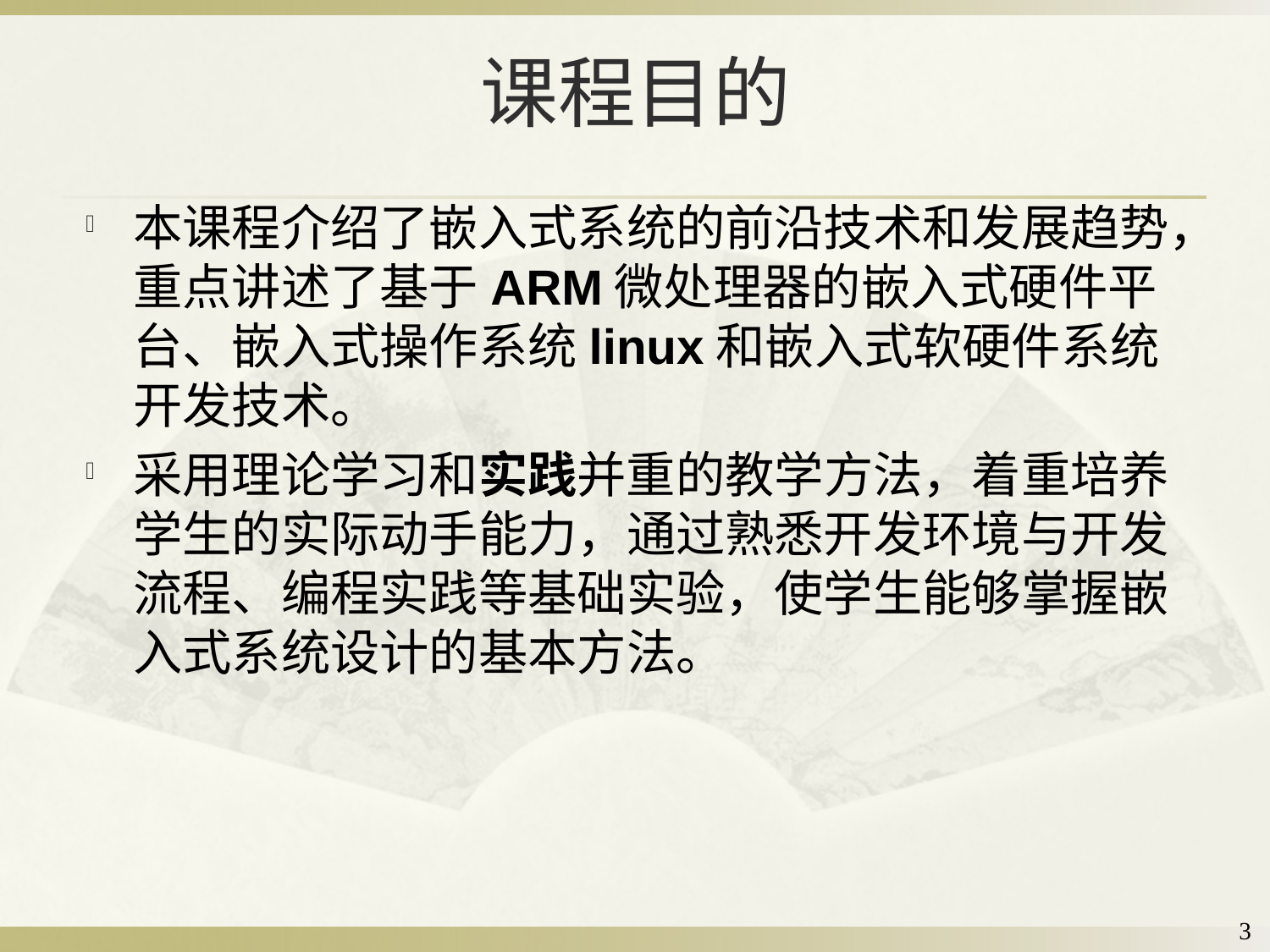

# 课程目的
本课程介绍了嵌入式系统的前沿技术和发展趋势，重点讲述了基于ARM微处理器的嵌入式硬件平台、嵌入式操作系统linux和嵌入式软硬件系统开发技术。
采用理论学习和实践并重的教学方法，着重培养学生的实际动手能力，通过熟悉开发环境与开发流程、编程实践等基础实验，使学生能够掌握嵌入式系统设计的基本方法。